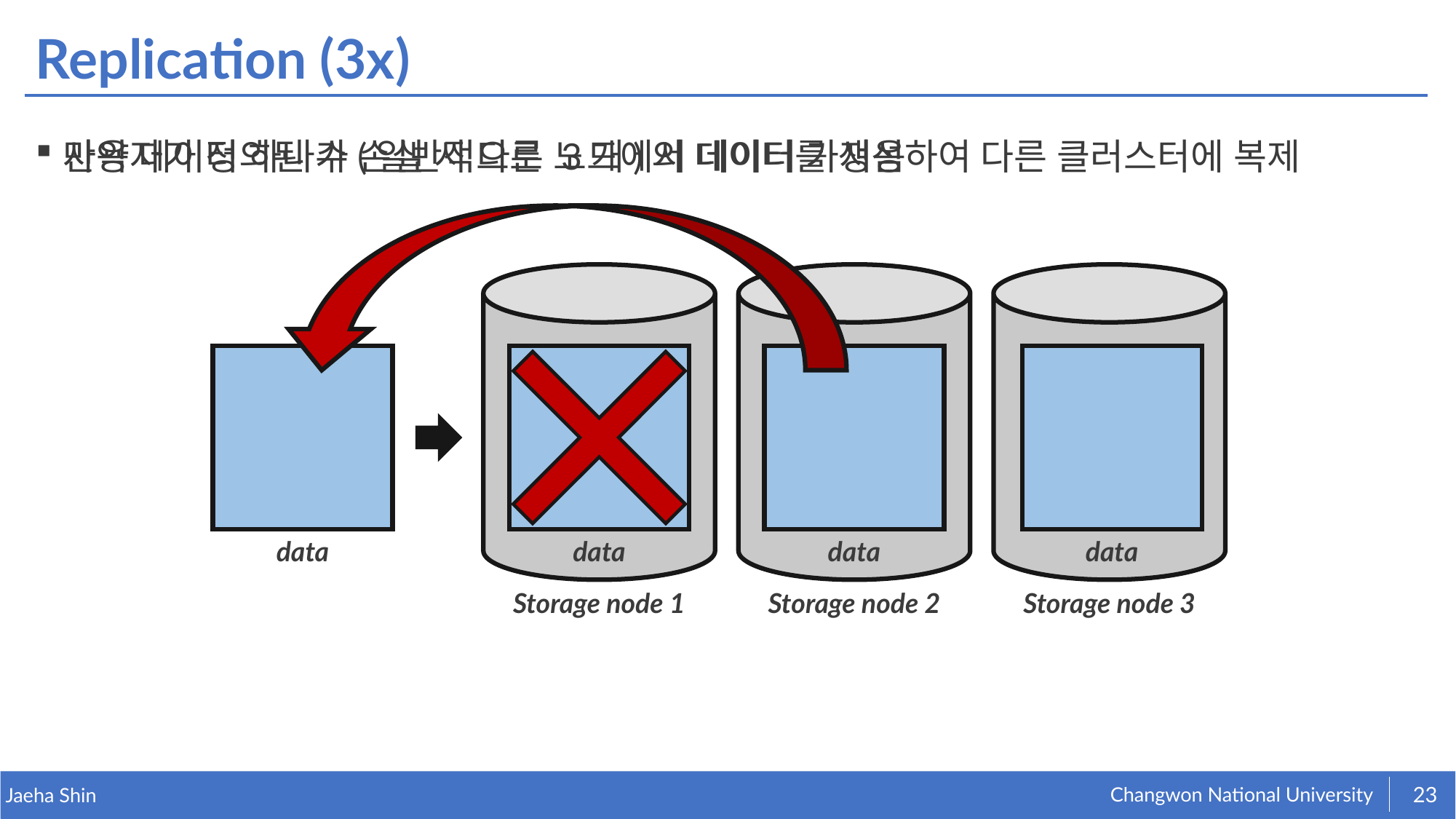

# Replication (3x)
사용자가 정의된 수(일반적으로 3개)의 데이터를 생성하여 다른 클러스터에 복제
만약 데이터 하나가 손실 시 다른 노드에서 데이터 가져옴

Storage node 1
Storage node 2
Storage node 3

data

data

data

data

23